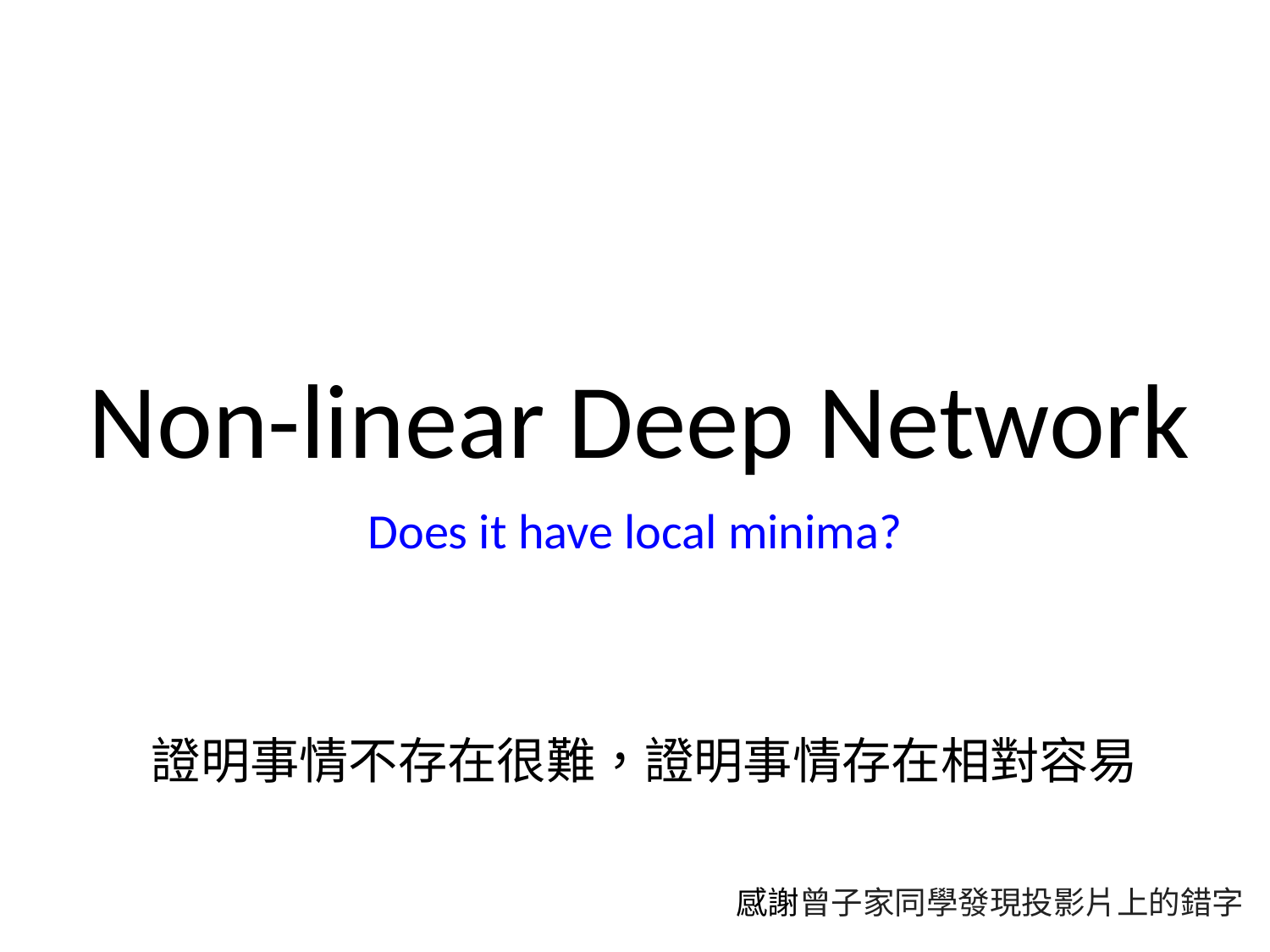

# Non-linear Deep Network
Does it have local minima?
證明事情不存在很難，證明事情存在相對容易
感謝曾子家同學發現投影片上的錯字